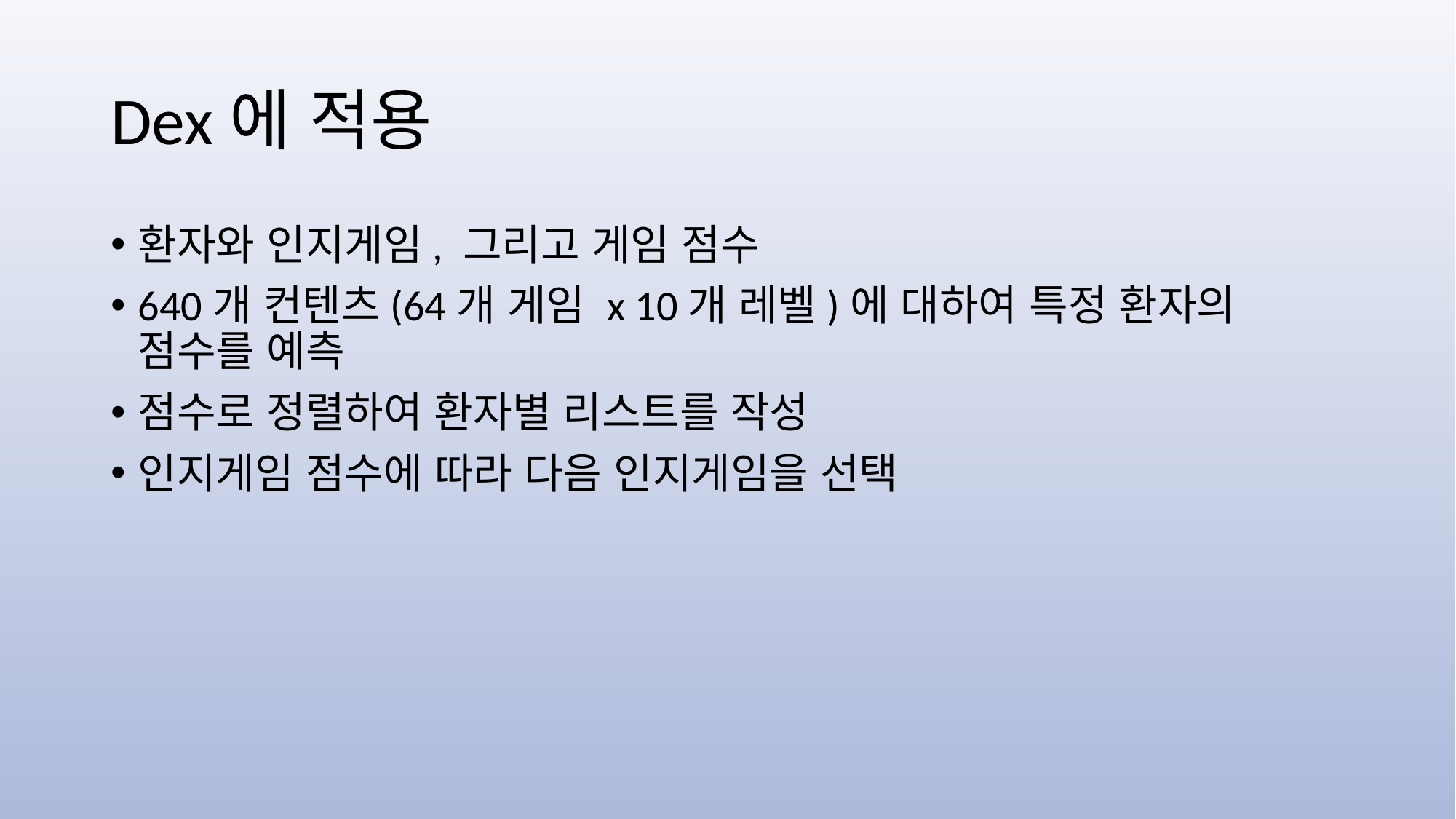

# Dex에 적용
환자와 인지게임, 그리고 게임 점수
640개 컨텐츠(64개 게임 x 10개 레벨)에 대하여 특정 환자의 점수를 예측
점수로 정렬하여 환자별 리스트를 작성
인지게임 점수에 따라 다음 인지게임을 선택